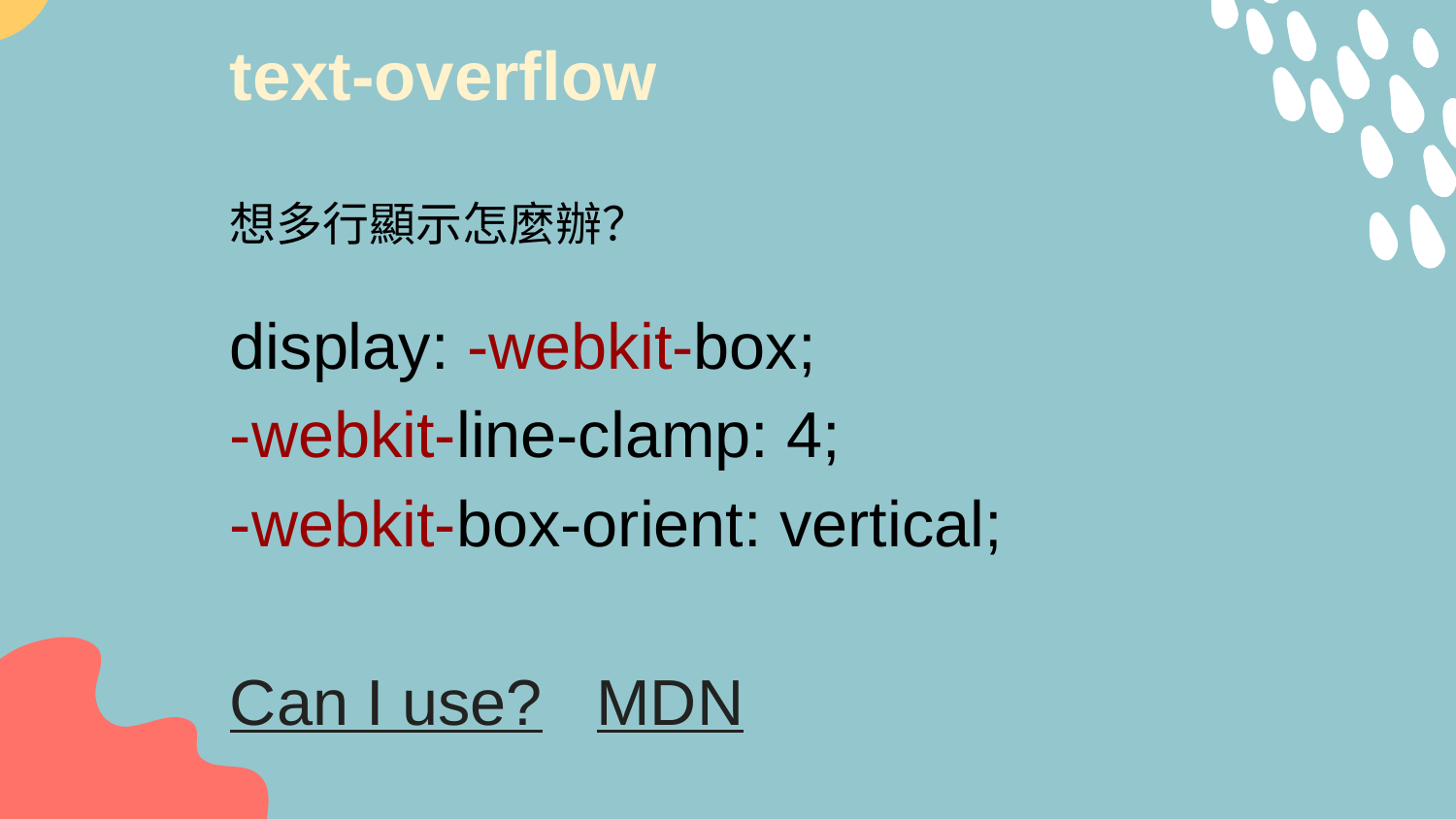

# text-overflow

想多行顯示怎麼辦？
display: -webkit-box;
-webkit-line-clamp: 4;
-webkit-box-orient: vertical;
Can I use?   MDN